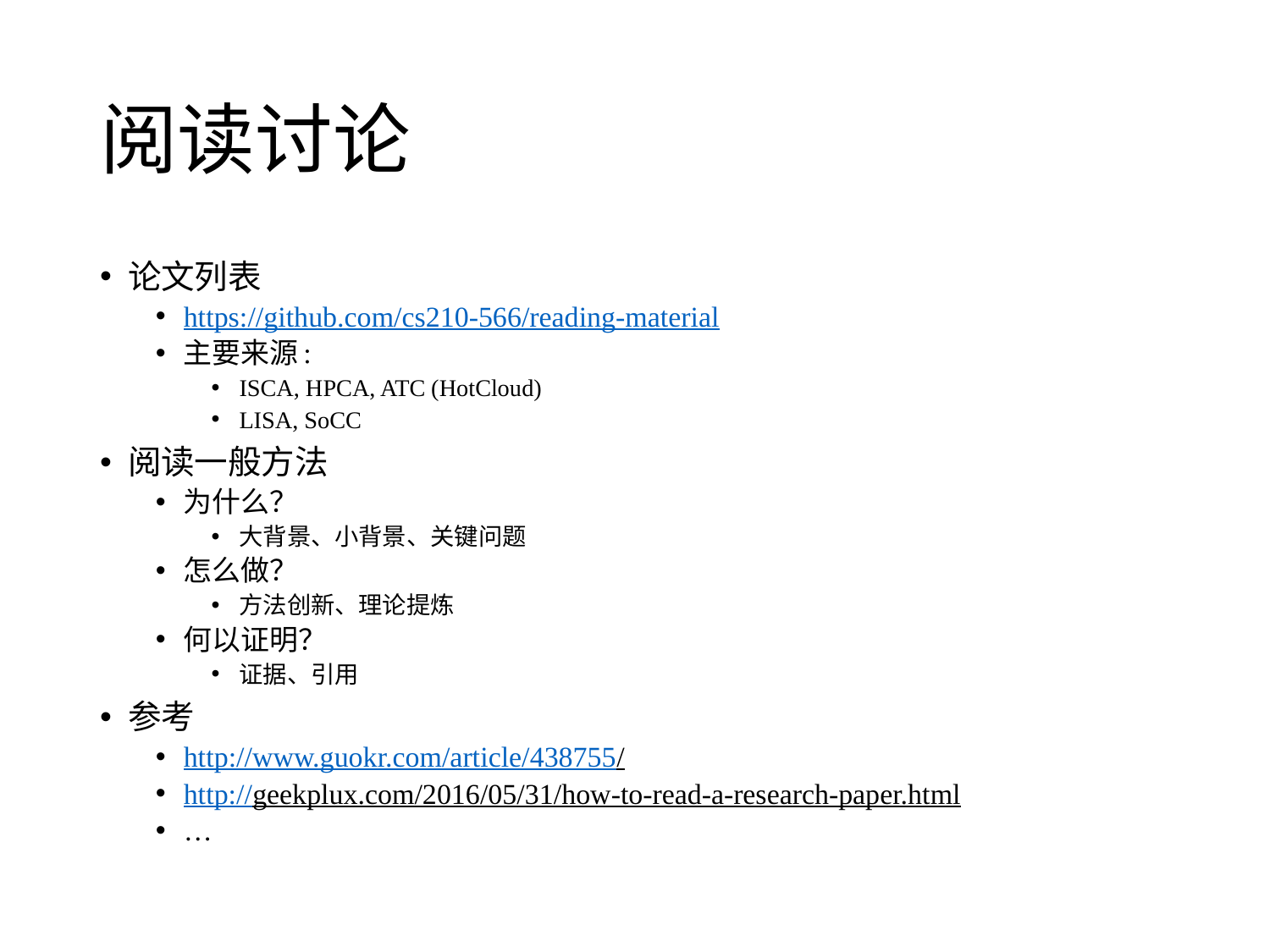

# 阅读讨论
论文列表
https://github.com/cs210-566/reading-material
主要来源:
ISCA, HPCA, ATC (HotCloud)
LISA, SoCC
阅读一般方法
为什么？
大背景、小背景、关键问题
怎么做？
方法创新、理论提炼
何以证明？
证据、引用
参考
http://www.guokr.com/article/438755/
http://geekplux.com/2016/05/31/how-to-read-a-research-paper.html
…